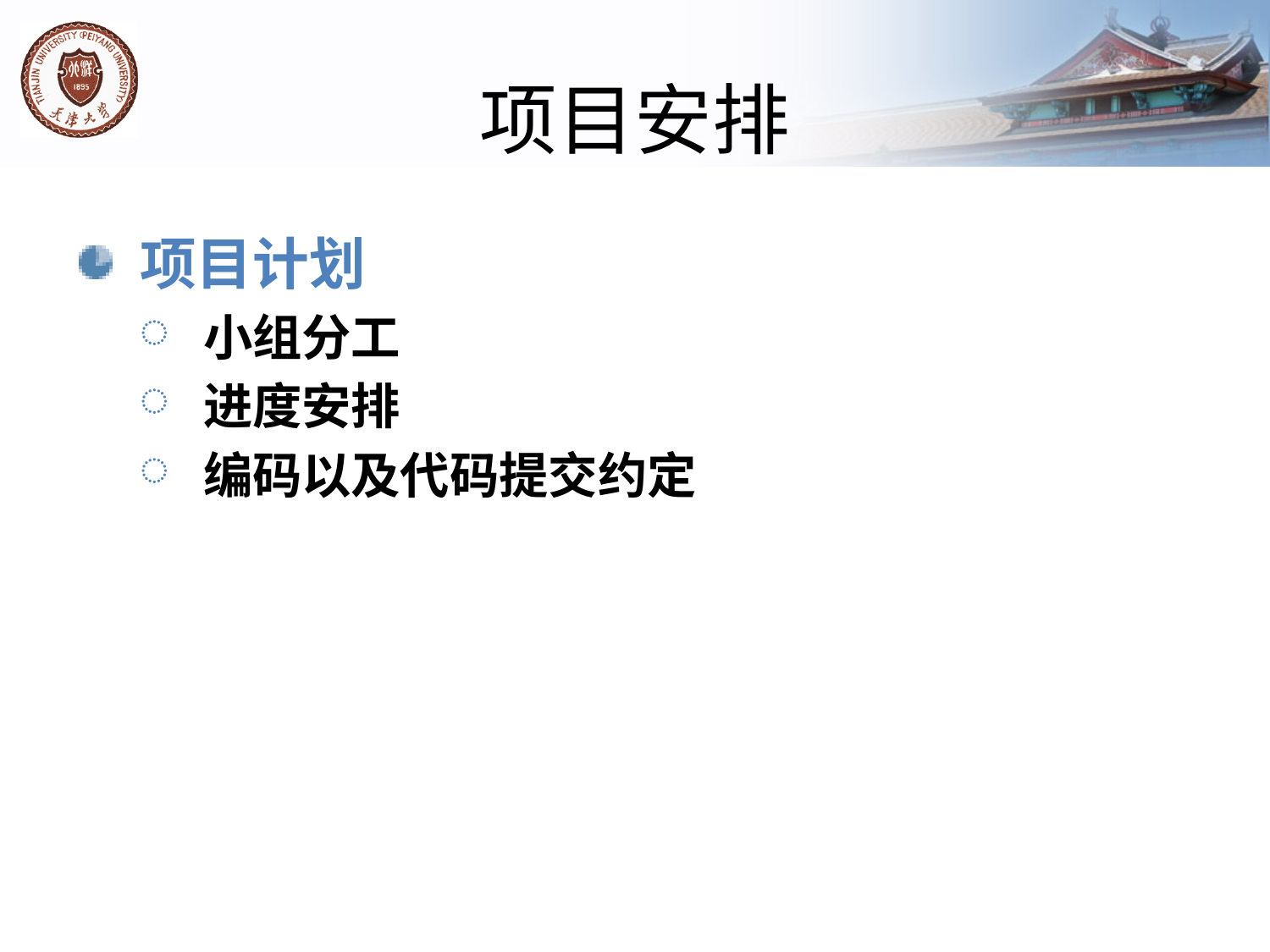

# 项目安排
项目计划
小组分工
进度安排
编码以及代码提交约定

4